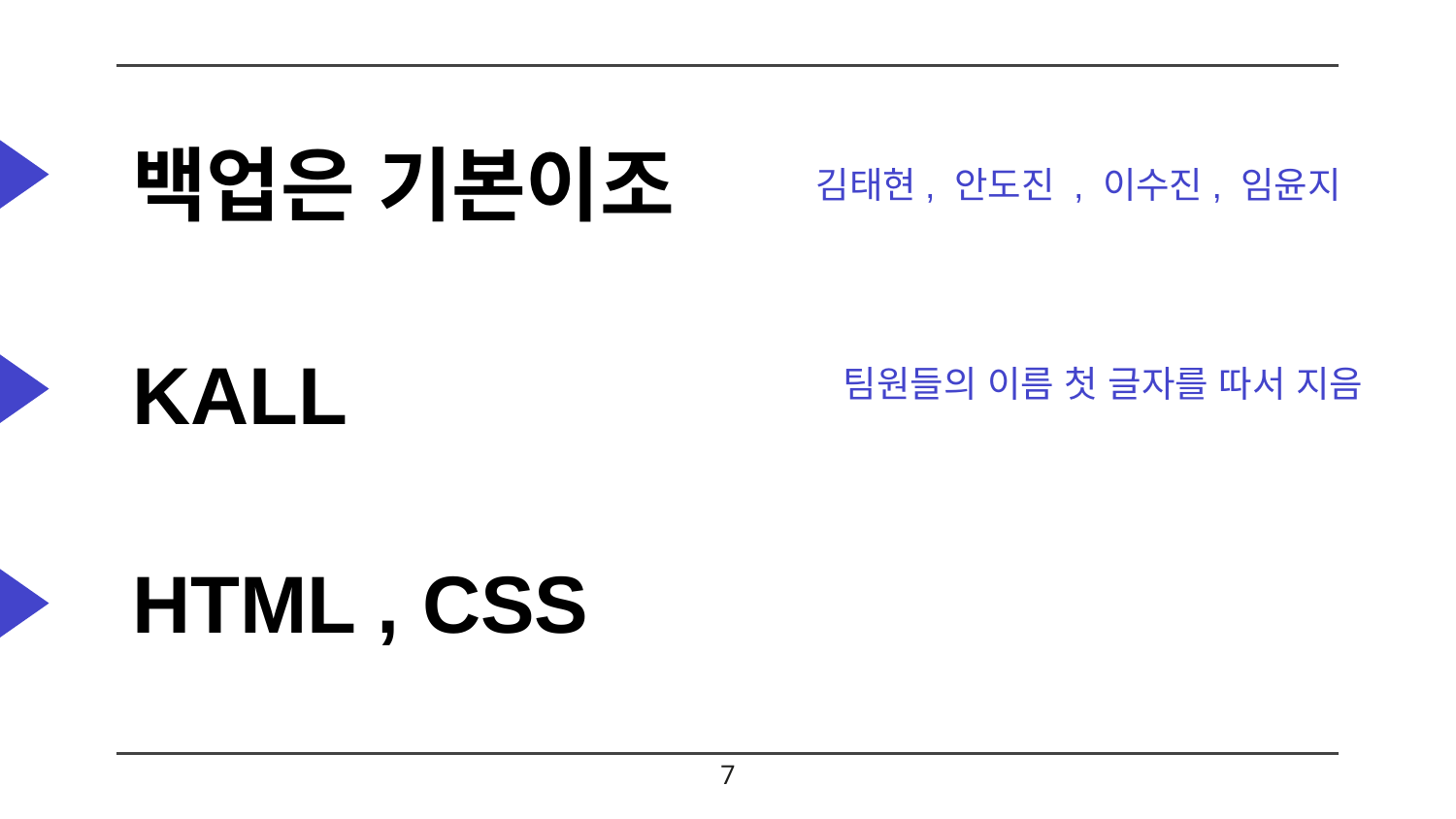

백업은 기본이조

김태현, 안도진 , 이수진, 임윤지
That’s a lot of money
KALL
팀원들의 이름 첫 글자를 따서 지음

And a lot of users
HTML , CSS

Total success!
7